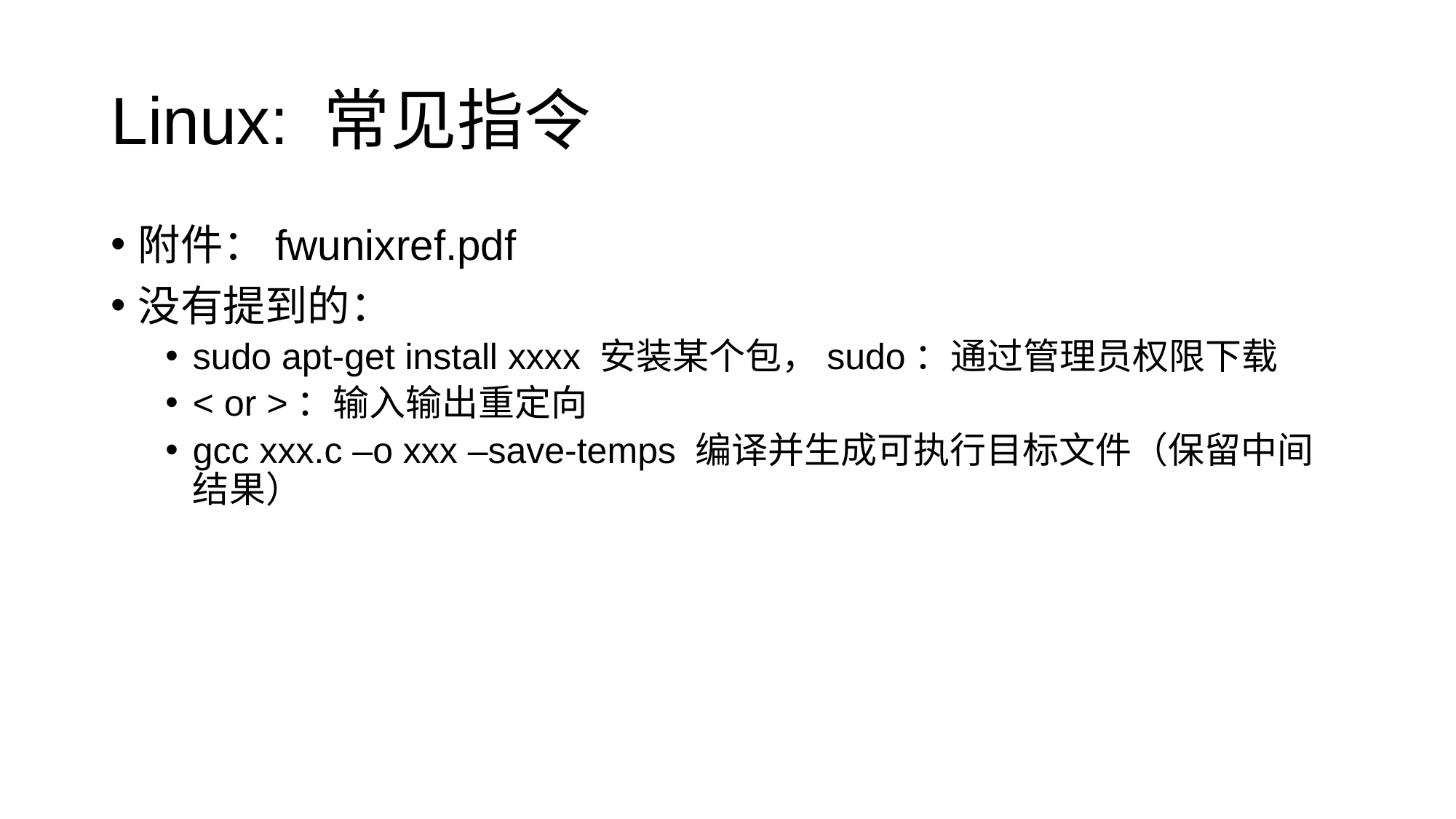

# Linux: 常见指令
附件：fwunixref.pdf
没有提到的：
sudo apt-get install xxxx 安装某个包，sudo：通过管理员权限下载
< or >：输入输出重定向
gcc xxx.c –o xxx –save-temps 编译并生成可执行目标文件（保留中间结果）